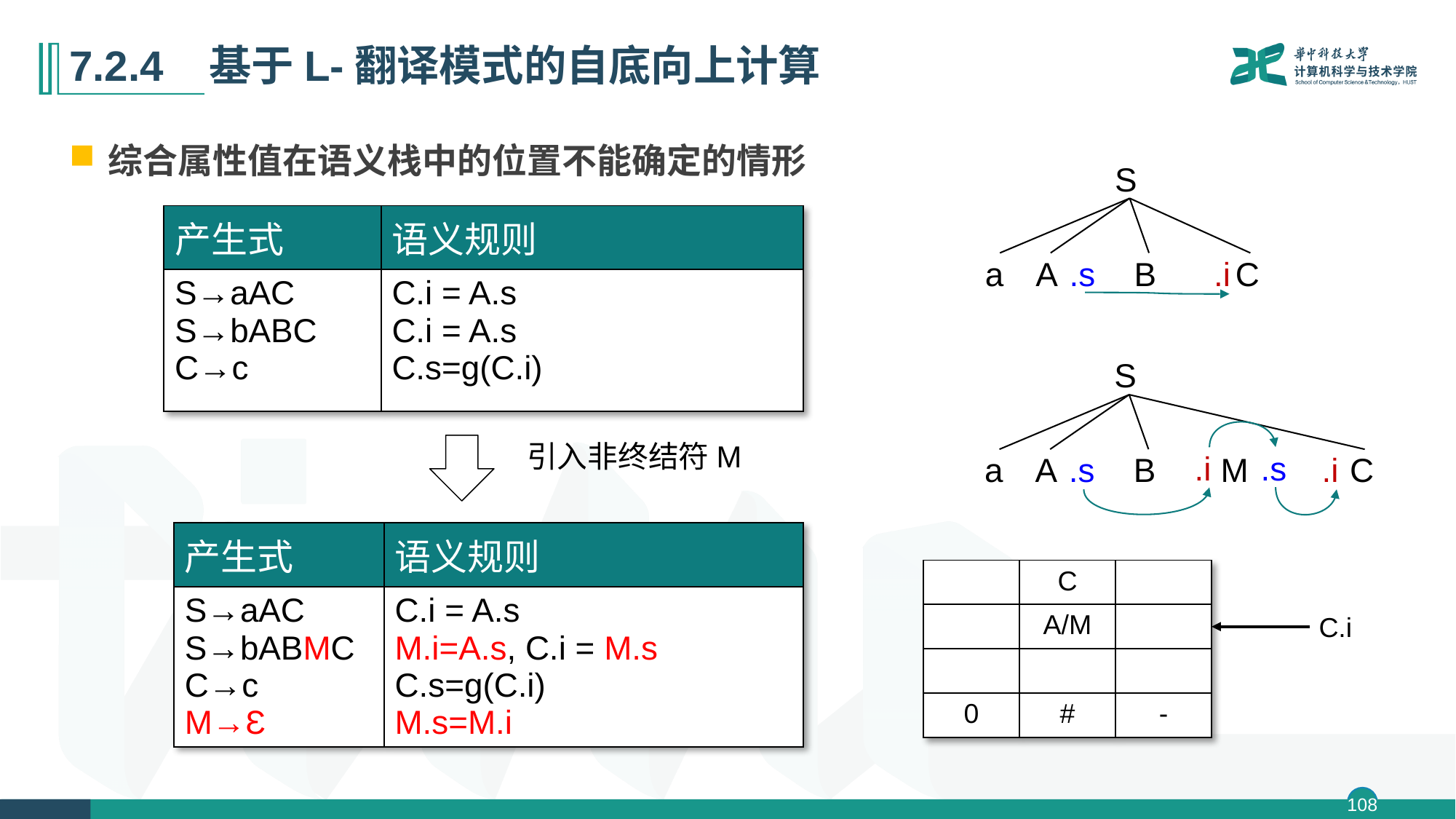

# 7.2.4   基于L-翻译模式的自底向上计算
综合属性值在语义栈中的位置不能确定的情形

S
| 产生式 | 语义规则 |
| --- | --- |
| S→aAC S→bABC C→c | C.i = A.s C.i = A.s C.s=g(C.i) |
a
A
.s
B
.i
C
S
.s
.i
M
a
A
.s
B
.i
C
引入非终结符M

| 产生式 | 语义规则 |
| --- | --- |
| S→aAC S→bABMC C→c M→Ɛ | C.i = A.s M.i=A.s, C.i = M.s C.s=g(C.i) M.s=M.i |
|  | C |  |
| --- | --- | --- |
|  | A/M |  |
|  |  |  |
| 0 | # | - |
C.i